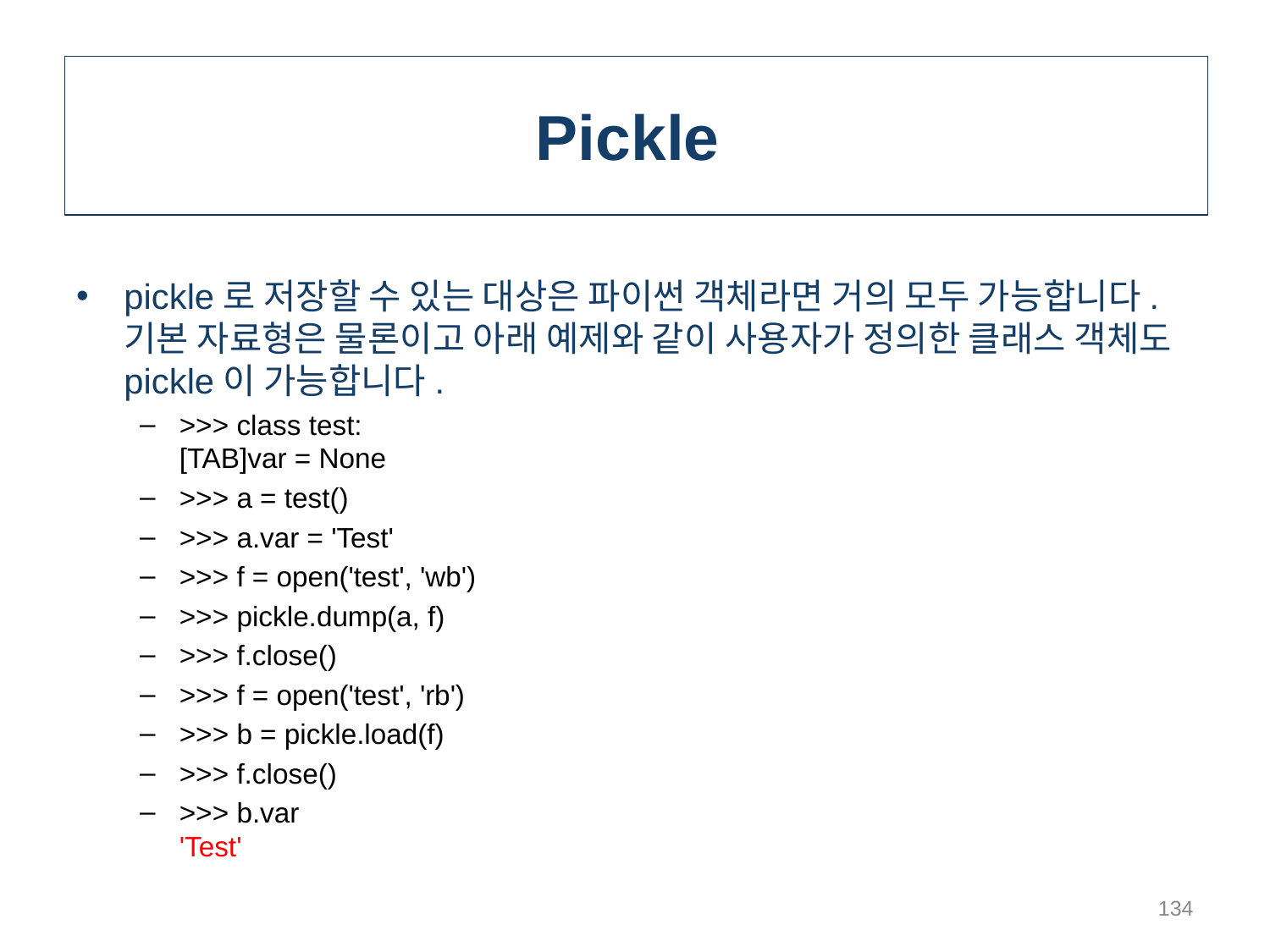

# Pickle
pickle로 저장할 수 있는 대상은 파이썬 객체라면 거의 모두 가능합니다.
기본 자료형은 물론이고 아래 예제와 같이 사용자가 정의한 클래스 객체도 pickle이 가능합니다.
>>> class test:
[TAB]var = None
>>> a = test()
>>> a.var = 'Test'
>>> f = open('test', 'wb')
>>> pickle.dump(a, f)
>>> f.close()
>>> f = open('test', 'rb')
>>> b = pickle.load(f)
>>> f.close()
>>> b.var
'Test'

134